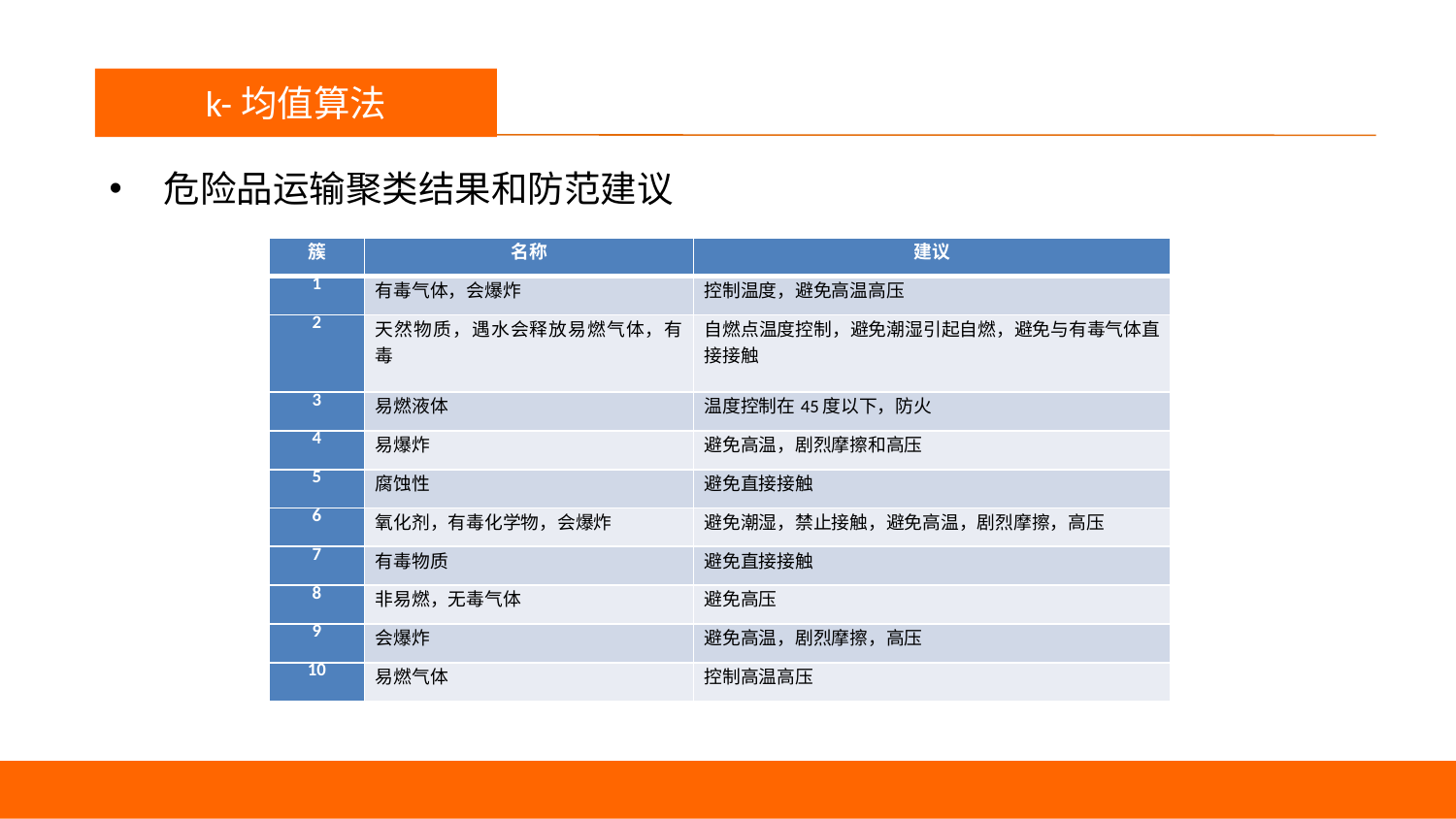

议程
k-均值算法

危险品运输聚类结果和防范建议
| 簇 | 名称 | 建议 |
| --- | --- | --- |
| 1 | 有毒气体，会爆炸 | 控制温度，避免高温高压 |
| 2 | 天然物质，遇水会释放易燃气体，有毒 | 自燃点温度控制，避免潮湿引起自燃，避免与有毒气体直接接触 |
| 3 | 易燃液体 | 温度控制在45度以下，防火 |
| 4 | 易爆炸 | 避免高温，剧烈摩擦和高压 |
| 5 | 腐蚀性 | 避免直接接触 |
| 6 | 氧化剂，有毒化学物，会爆炸 | 避免潮湿，禁止接触，避免高温，剧烈摩擦，高压 |
| 7 | 有毒物质 | 避免直接接触 |
| 8 | 非易燃，无毒气体 | 避免高压 |
| 9 | 会爆炸 | 避免高温，剧烈摩擦，高压 |
| 10 | 易燃气体 | 控制高温高压 |